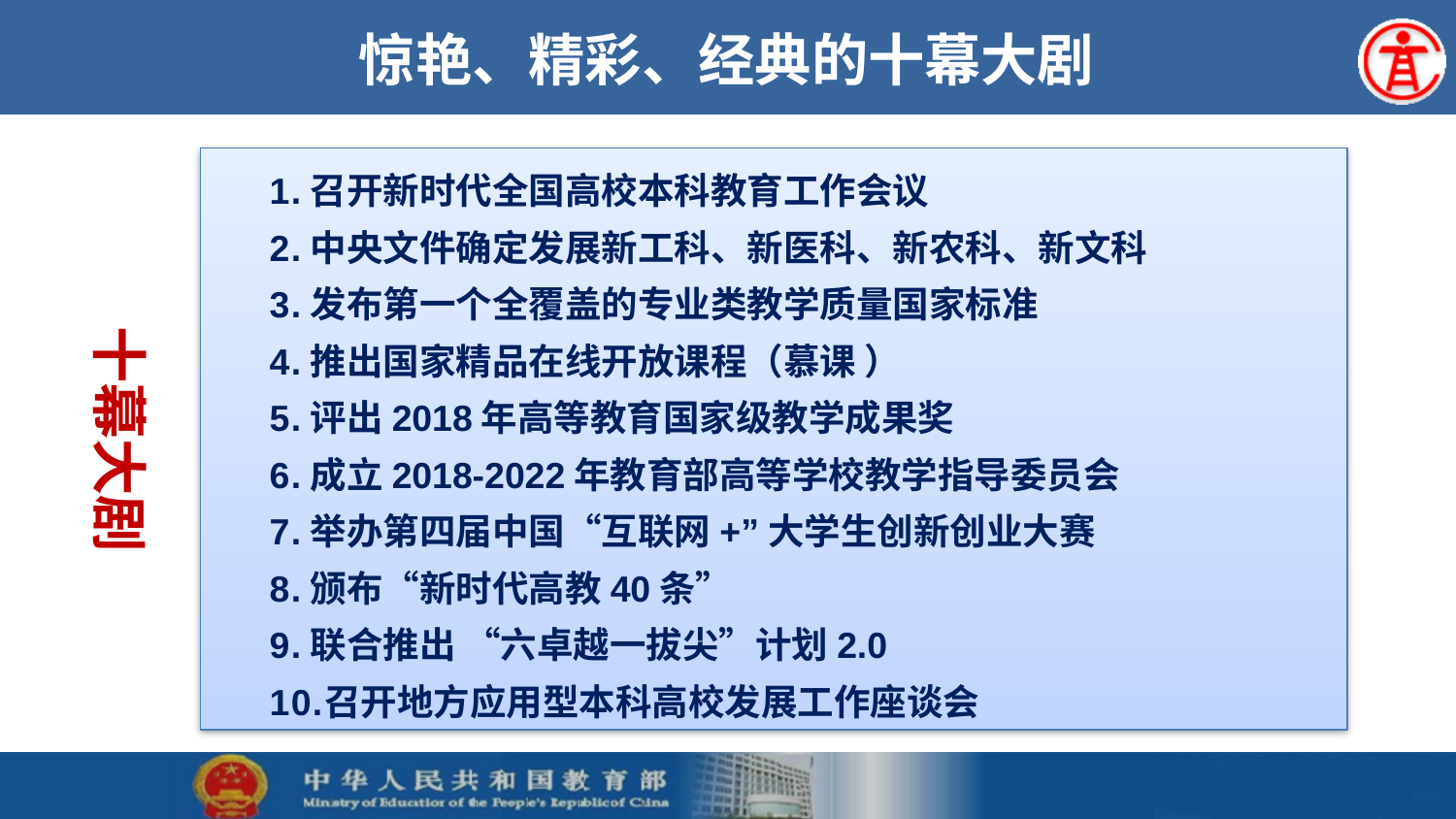

惊艳、精彩、经典的十幕大剧
# 2018年成绩单：“10+1”
召开新时代全国高校本科教育工作会议
中央文件确定发展新工科、新医科、新农科、新文科
发布第一个全覆盖的专业类教学质量国家标准
推出国家精品在线开放课程（慕课 ）
评出2018年高等教育国家级教学成果奖
成立2018-2022年教育部高等学校教学指导委员会
举办第四届中国“互联网+”大学生创新创业大赛
颁布“新时代高教40条”
联合推出 “六卓越一拔尖”计划2.0
召开地方应用型本科高校发展工作座谈会
十幕大剧